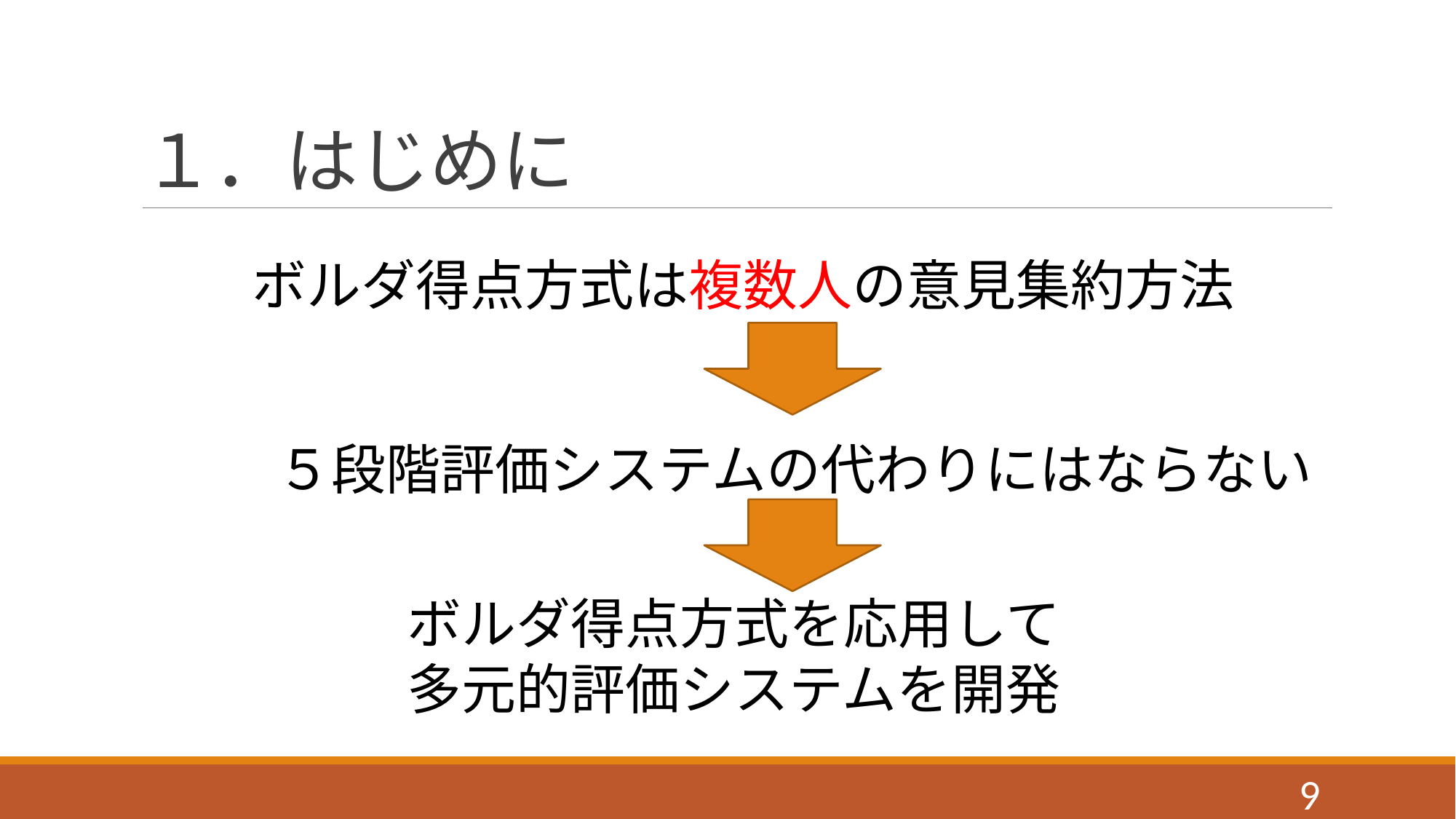

# １．はじめに
ボルダ得点方式は複数人の意見集約方法

５段階評価システムの代わりにはならない

ボルダ得点方式を応用して
多元的評価システムを開発
9